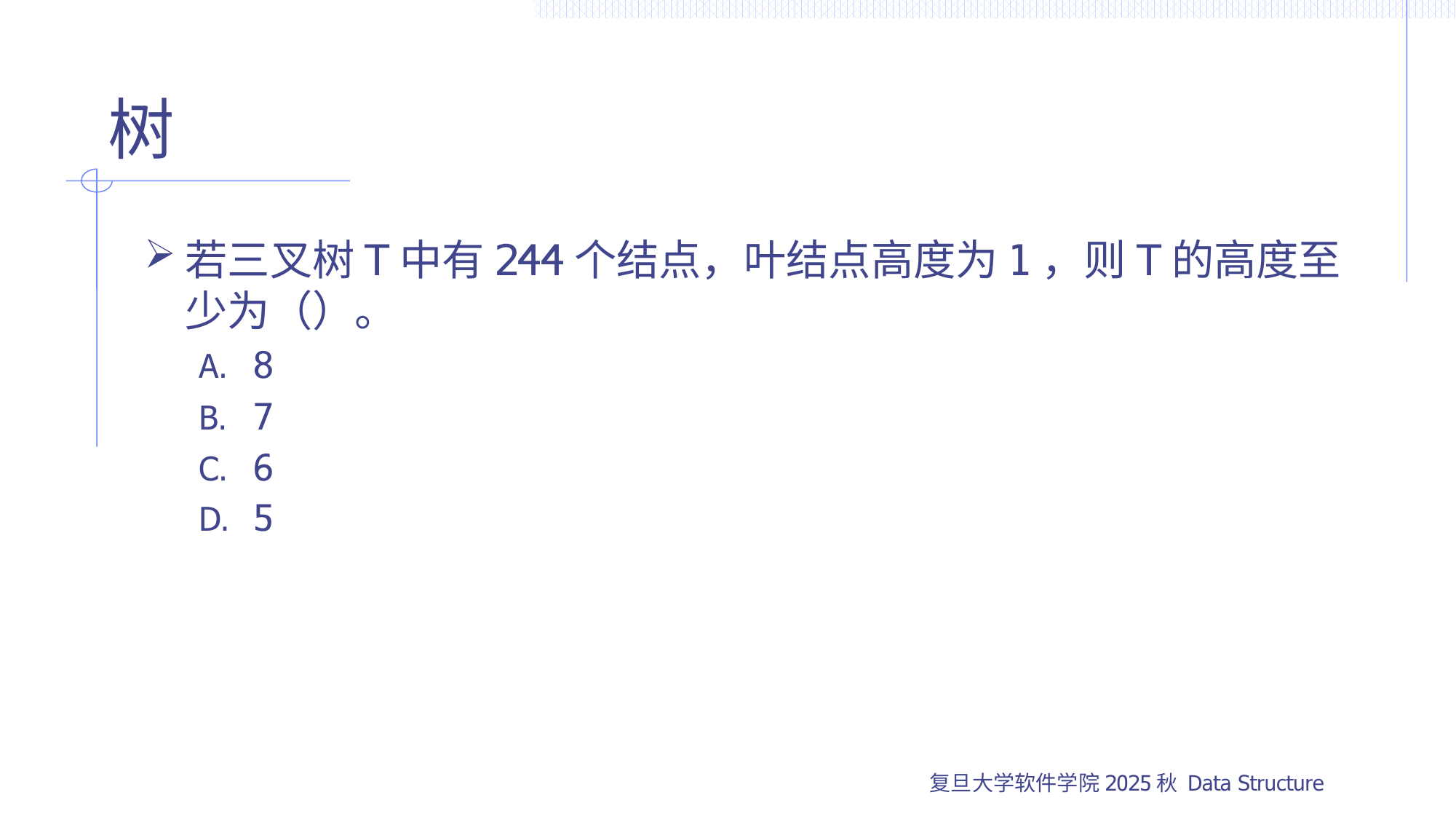

# 树
若三叉树T中有244个结点，叶结点高度为1，则T的高度至少为（）。
8
7
6
5